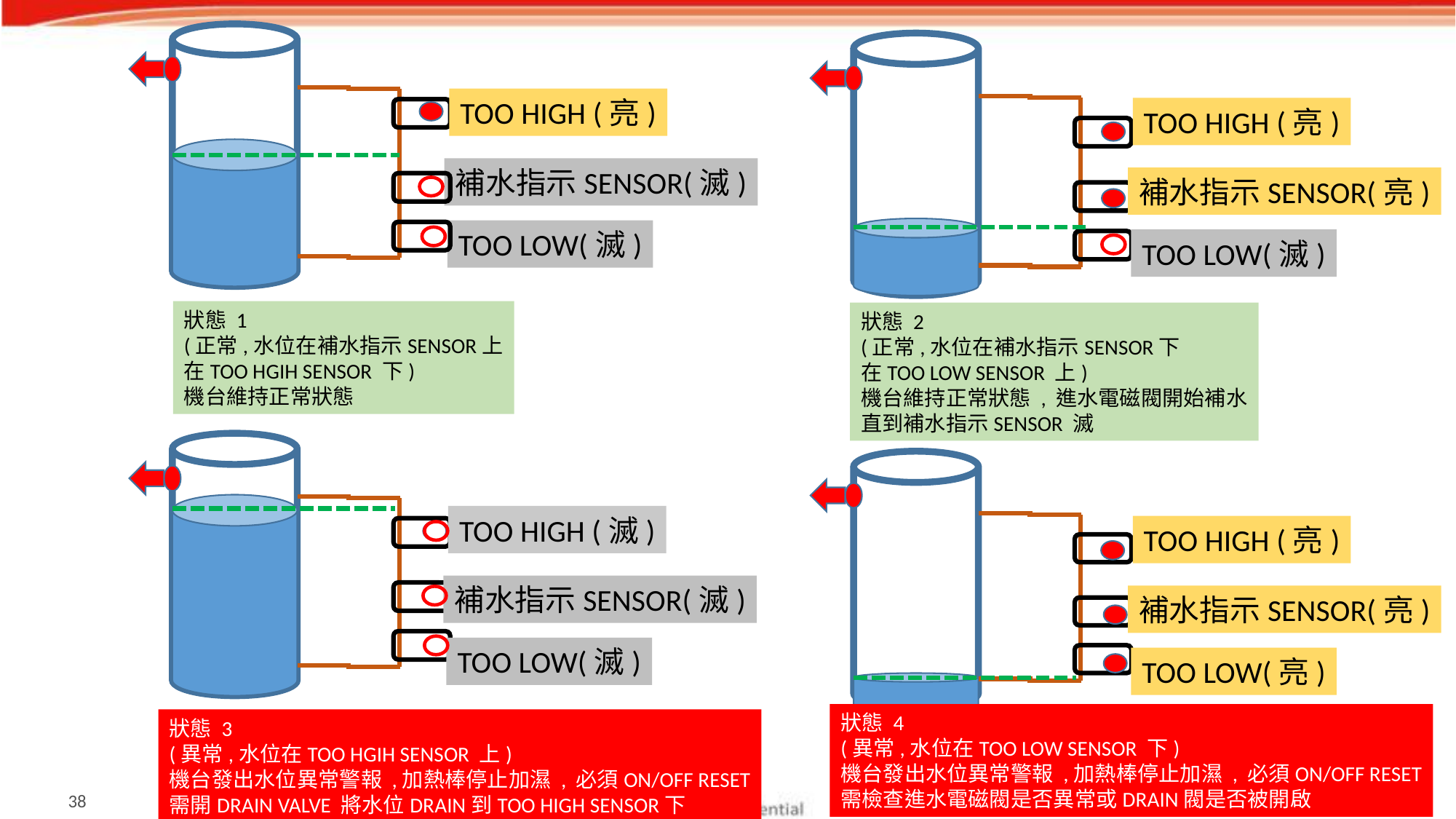

TOO HIGH (亮)

補水指示SENSOR(滅)

TOO LOW(滅)

TOO HIGH (亮)

補水指示SENSOR(亮)

TOO LOW(滅)

狀態 1
(正常,水位在補水指示SENSOR上
在TOO HGIH SENSOR 下)
機台維持正常狀態
狀態 2
(正常,水位在補水指示SENSOR下
在TOO LOW SENSOR 上)
機台維持正常狀態 , 進水電磁閥開始補水
直到補水指示SENSOR 滅

TOO HIGH (滅)
TOO HIGH (亮)

補水指示SENSOR(滅)
補水指示SENSOR(亮)

TOO LOW(滅)
TOO LOW(亮)

狀態 4
(異常,水位在TOO LOW SENSOR 下)
機台發出水位異常警報 ,加熱棒停止加濕 , 必須ON/OFF RESET
需檢查進水電磁閥是否異常或DRAIN閥是否被開啟
狀態 3
(異常,水位在TOO HGIH SENSOR 上)
機台發出水位異常警報 ,加熱棒停止加濕 , 必須ON/OFF RESET
需開DRAIN VALVE 將水位DRAIN到TOO HIGH SENSOR下
38